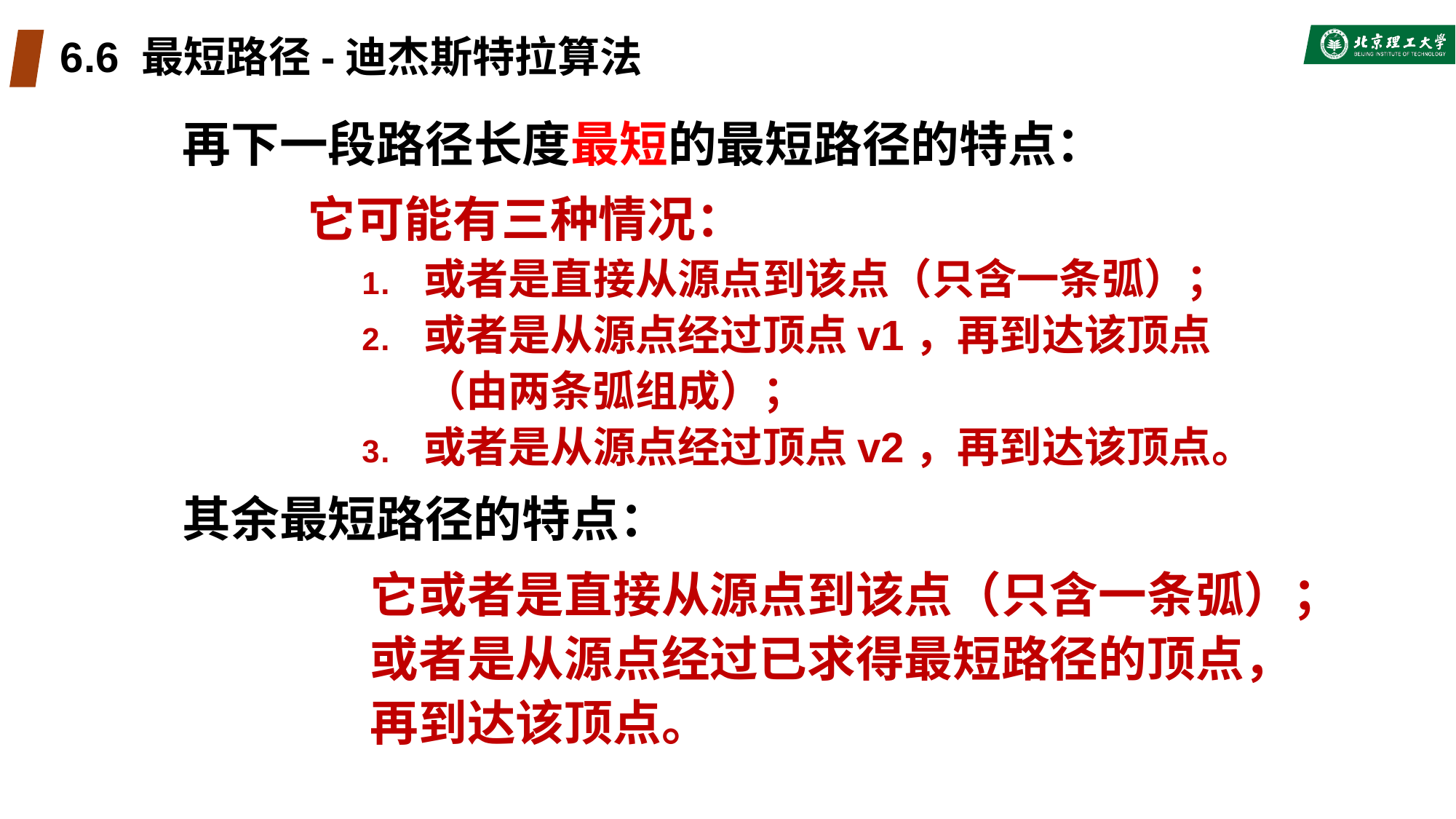

# 6.6 最短路径-迪杰斯特拉算法
再下一段路径长度最短的最短路径的特点：
它可能有三种情况：
或者是直接从源点到该点（只含一条弧）；
或者是从源点经过顶点v1，再到达该顶点（由两条弧组成）；
或者是从源点经过顶点v2，再到达该顶点。
其余最短路径的特点：
它或者是直接从源点到该点（只含一条弧）；或者是从源点经过已求得最短路径的顶点，再到达该顶点。